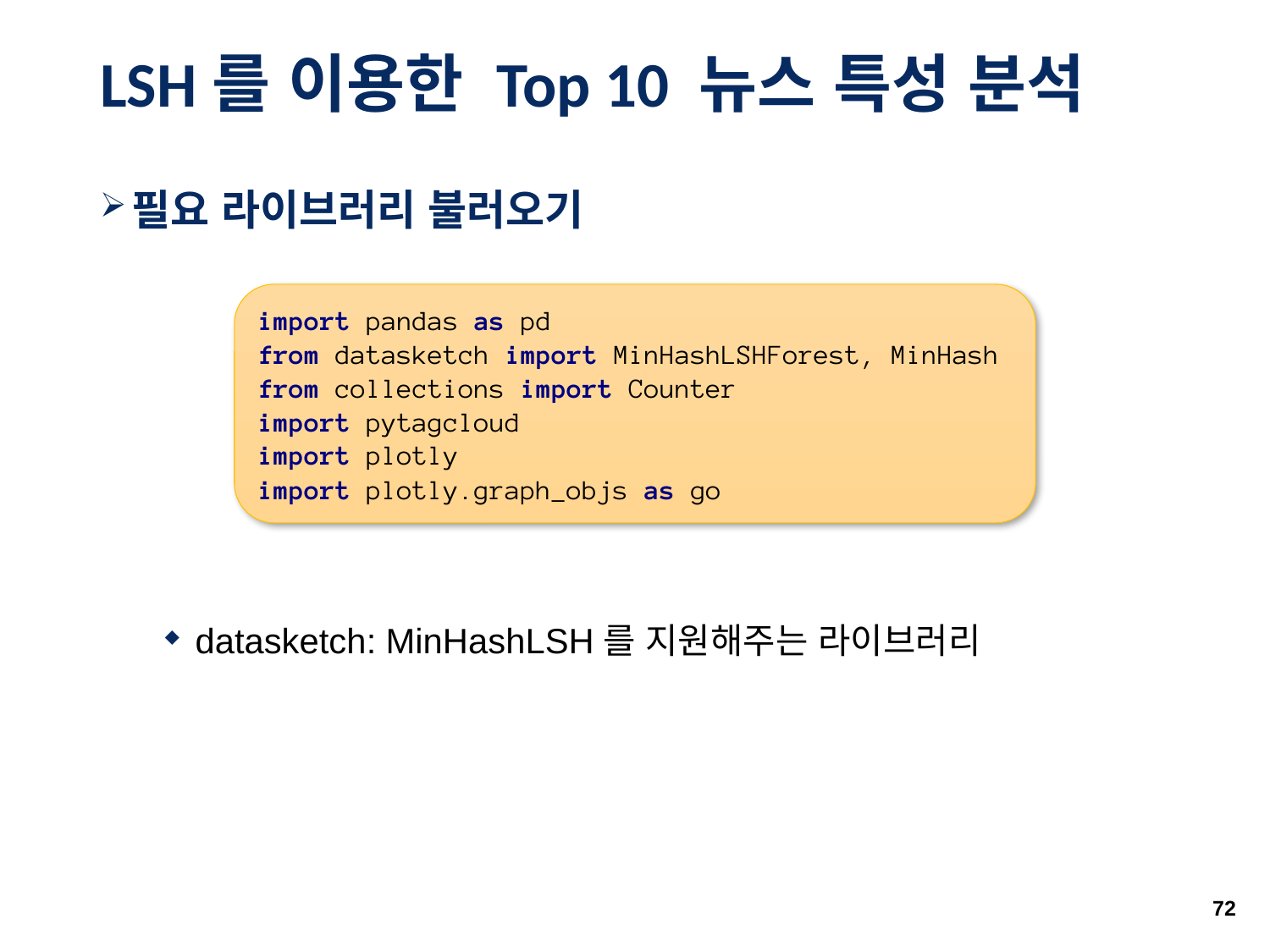

# LSH를 이용한 Top 10 뉴스 특성 분석
필요 라이브러리 불러오기

datasketch: MinHashLSH를 지원해주는 라이브러리

import pandas as pd
from datasketch import MinHashLSHForest, MinHash
from collections import Counter
import pytagcloud
import plotly
import plotly.graph_objs as go
72